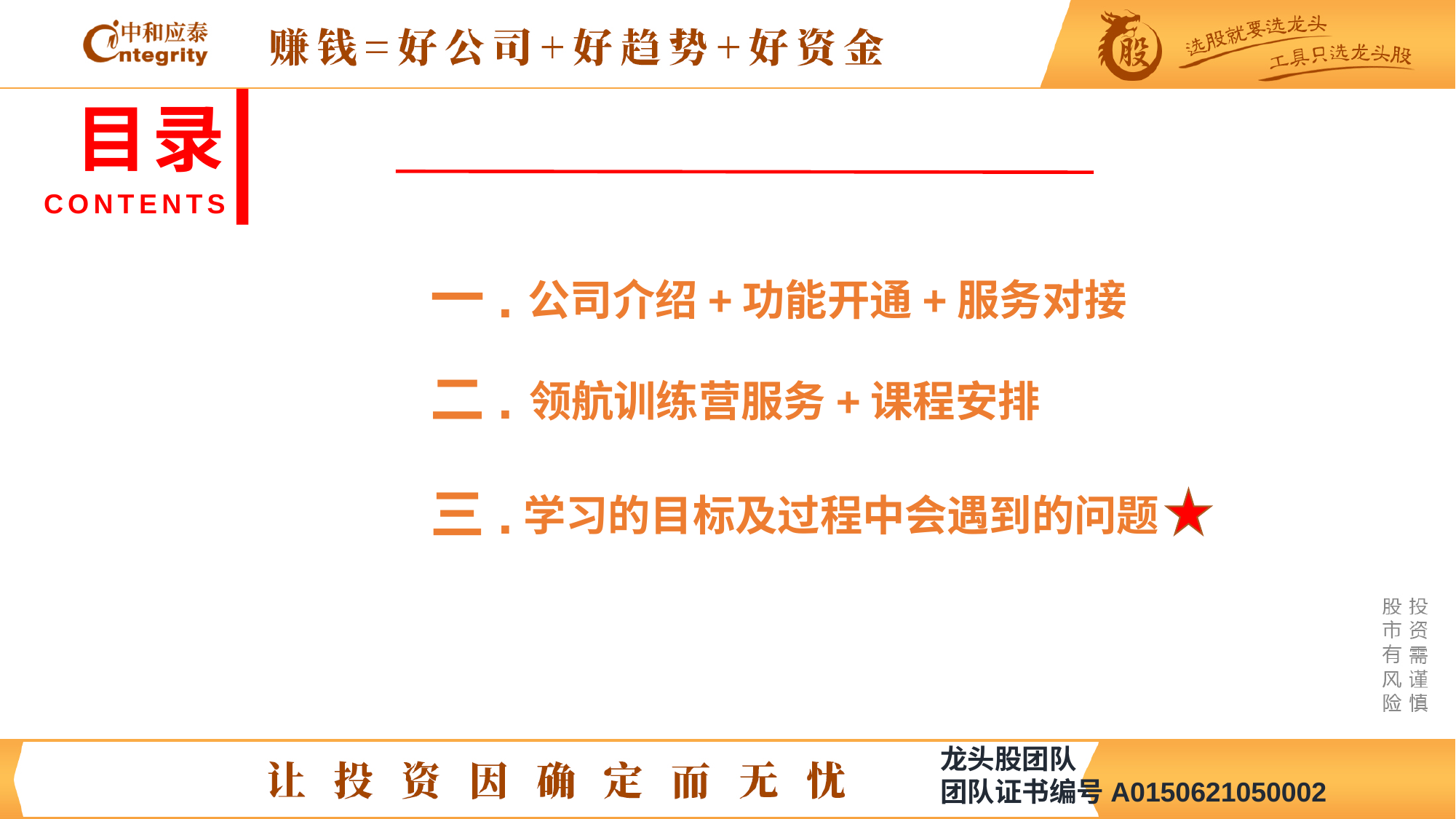

目录

CONTENTS
一.
公司介绍+功能开通+服务对接
二.
领航训练营服务+课程安排
学习的目标及过程中会遇到的问题
三.

龙头股团队
团队证书编号A0150621050002